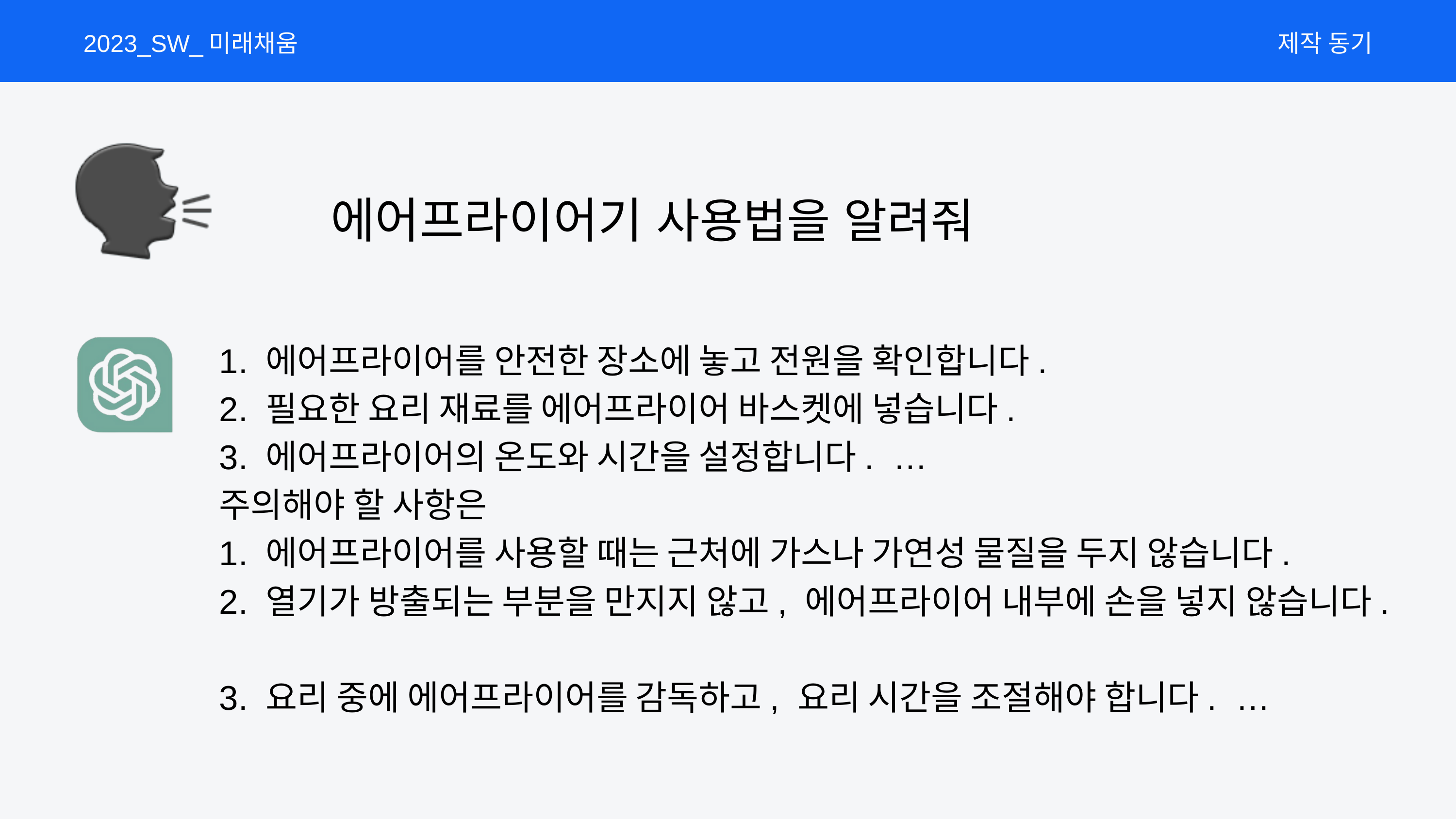

2023_SW_미래채움
제작 동기

에어프라이어기 사용법을 알려줘

1. 에어프라이어를 안전한 장소에 놓고 전원을 확인합니다.
2. 필요한 요리 재료를 에어프라이어 바스켓에 넣습니다.
3. 에어프라이어의 온도와 시간을 설정합니다.  …
주의해야 할 사항은
1. 에어프라이어를 사용할 때는 근처에 가스나 가연성 물질을 두지 않습니다.
2. 열기가 방출되는 부분을 만지지 않고, 에어프라이어 내부에 손을 넣지 않습니다.
3. 요리 중에 에어프라이어를 감독하고, 요리 시간을 조절해야 합니다.  …